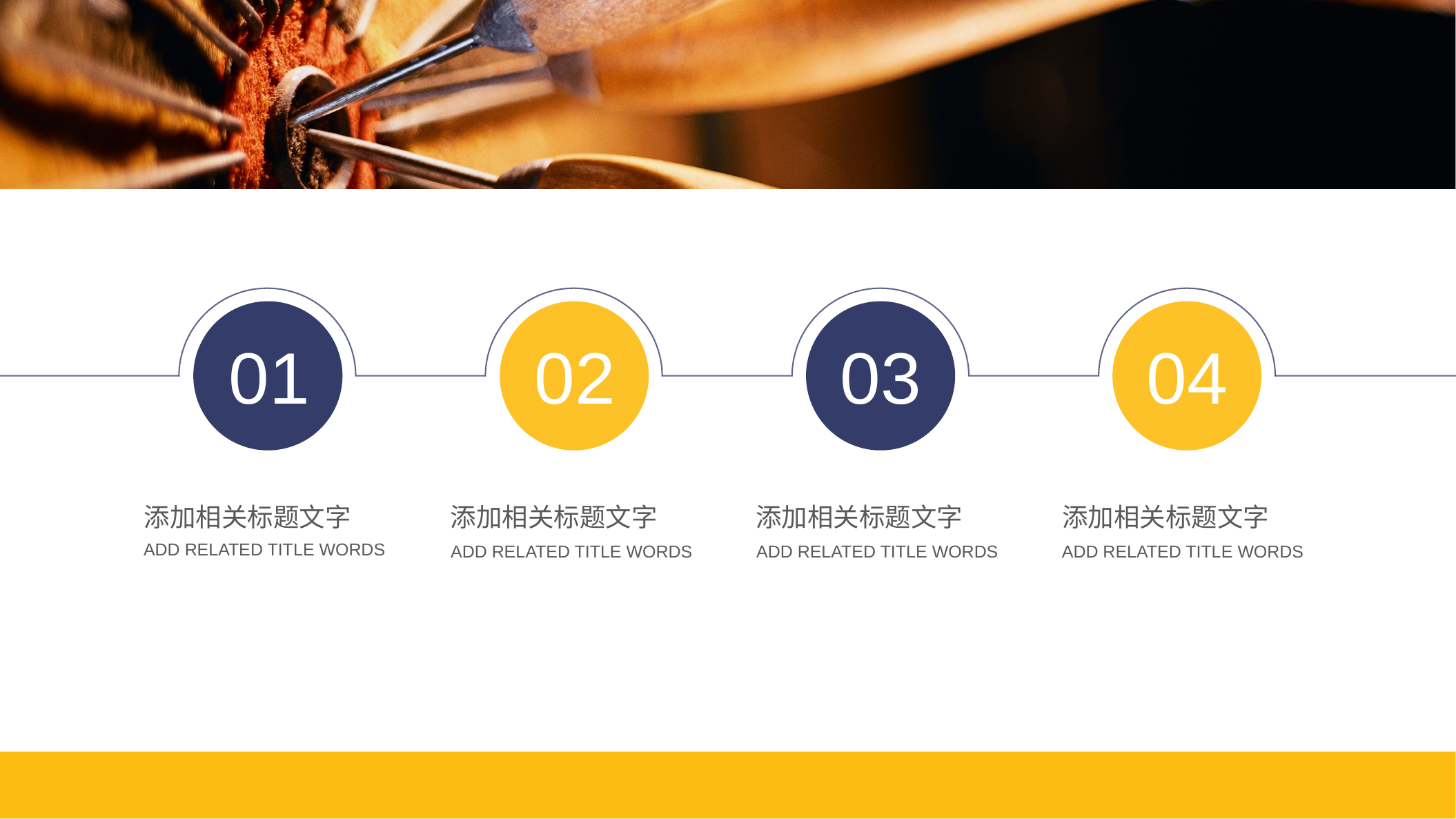

01

02

03

04
添加相关标题文字
ADD RELATED TITLE WORDS
添加相关标题文字
ADD RELATED TITLE WORDS
添加相关标题文字
ADD RELATED TITLE WORDS
添加相关标题文字
ADD RELATED TITLE WORDS